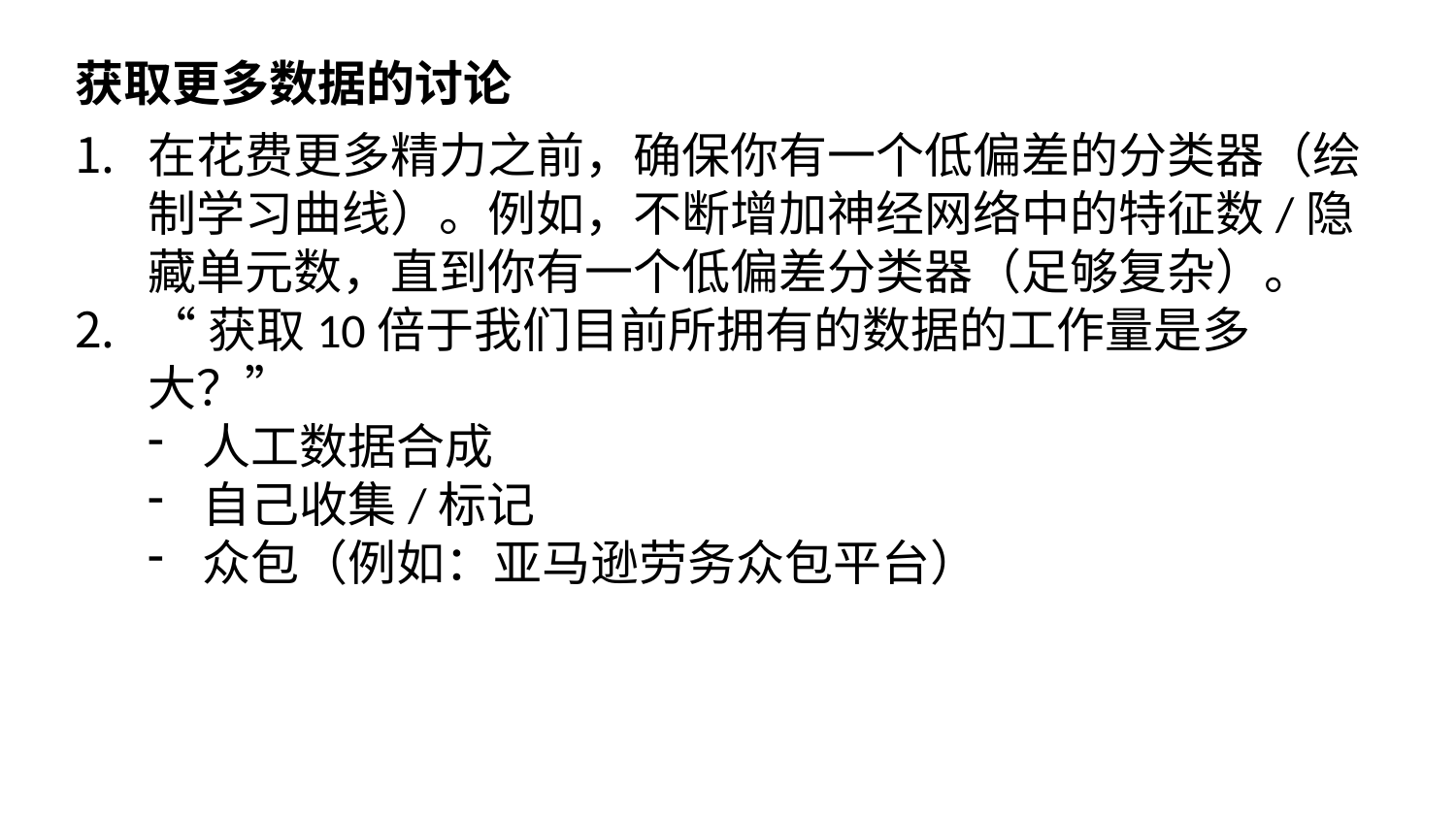

获取更多数据的讨论
在花费更多精力之前，确保你有一个低偏差的分类器（绘制学习曲线）。例如，不断增加神经网络中的特征数/隐藏单元数，直到你有一个低偏差分类器（足够复杂）。
“获取10倍于我们目前所拥有的数据的工作量是多大？”
人工数据合成
自己收集/标记
众包（例如：亚马逊劳务众包平台）